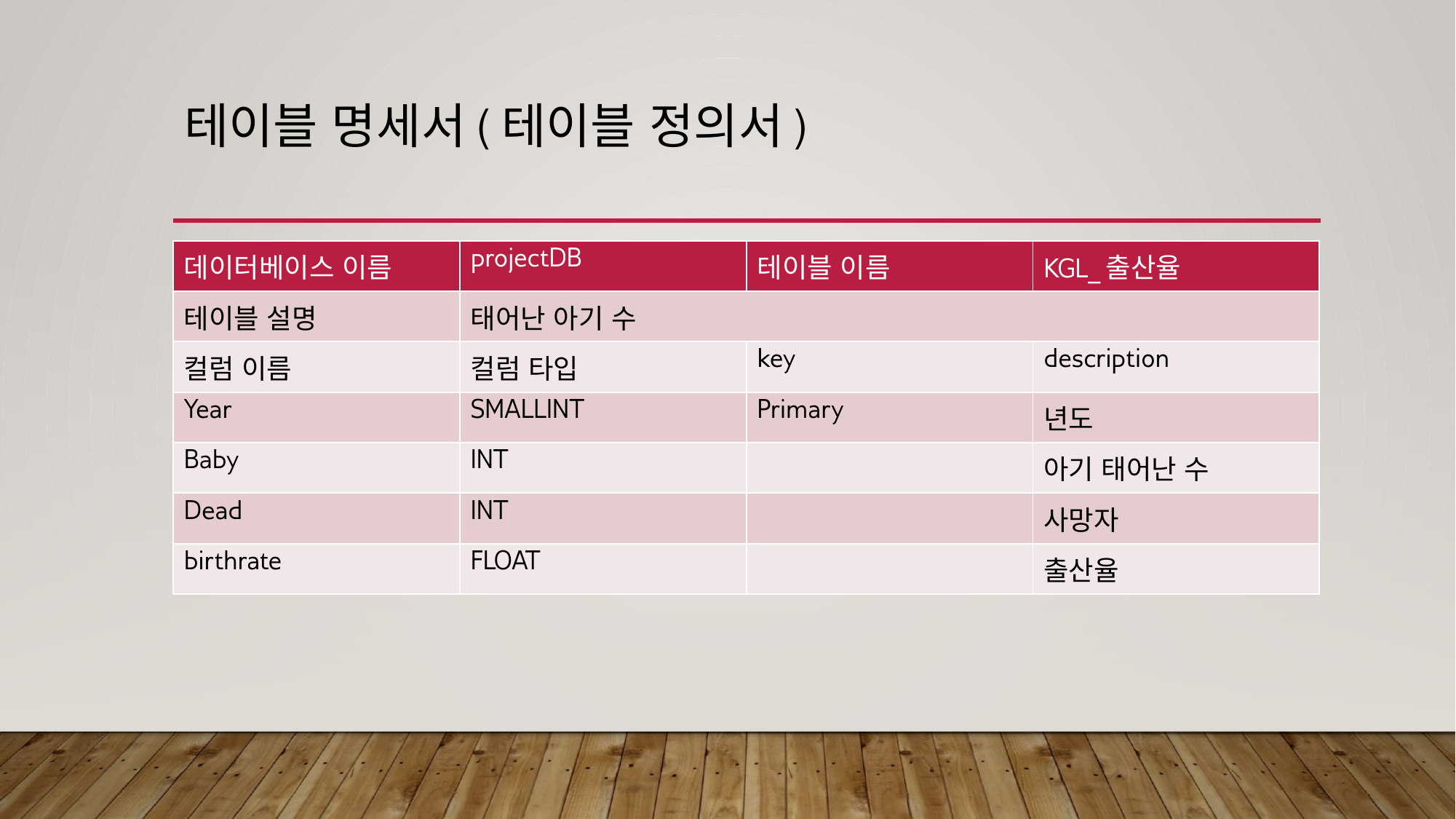

# 테이블 명세서(테이블 정의서)
| 데이터베이스 이름 | projectDB | 테이블 이름 | KGL\_출산율 |
| --- | --- | --- | --- |
| 테이블 설명 | 태어난 아기 수 |  |  |
| 컬럼 이름 | 컬럼 타입 | key | description |
| Year | SMALLINT | Primary | 년도 |
| Baby | INT |  | 아기 태어난 수 |
| Dead | INT |  | 사망자 |
| birthrate | FLOAT |  | 출산율 |